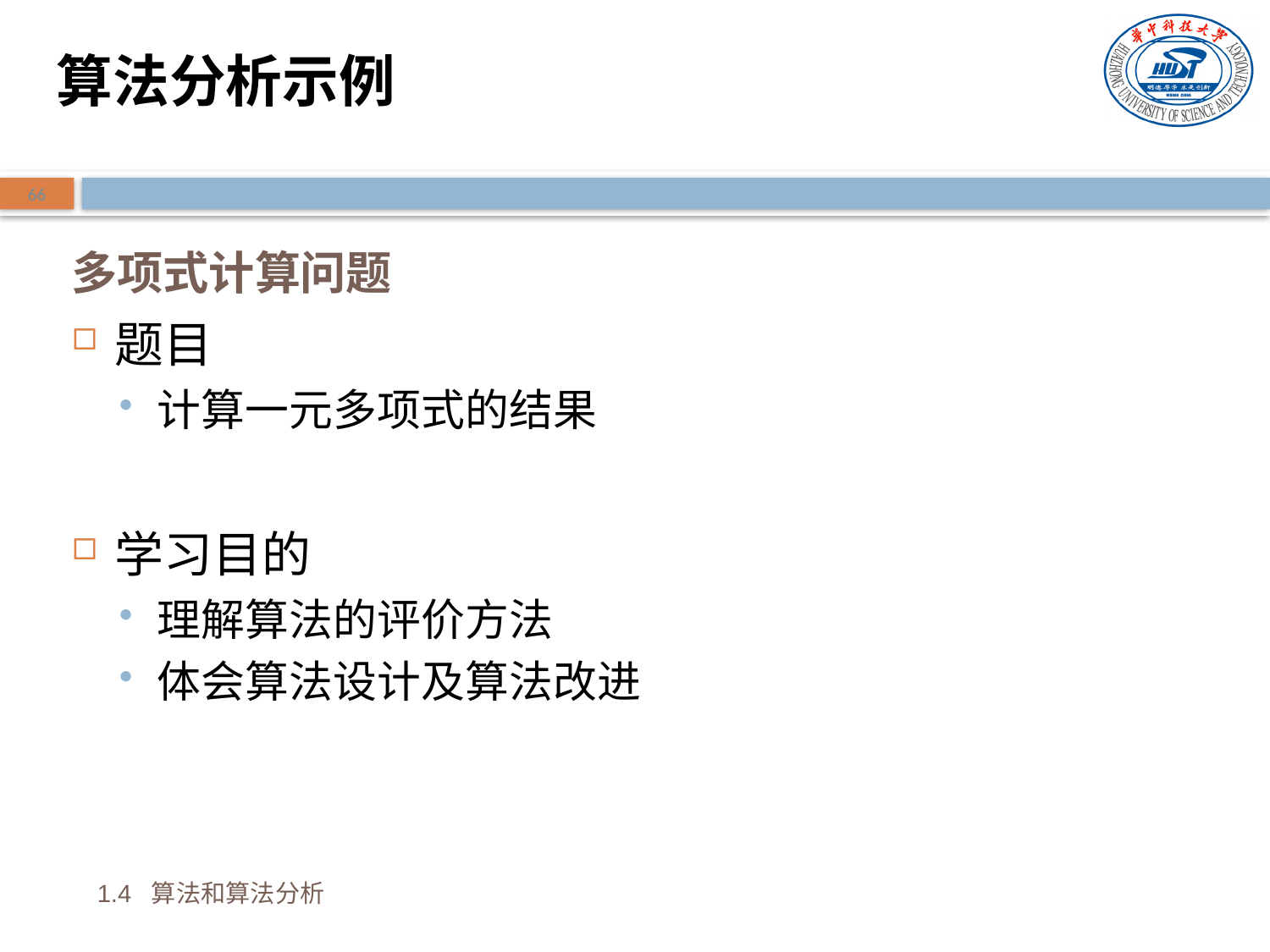

算法分析示例
66
# 多项式计算问题
题目
计算一元多项式的结果

学习目的
理解算法的评价方法
体会算法设计及算法改进
1.4  算法和算法分析